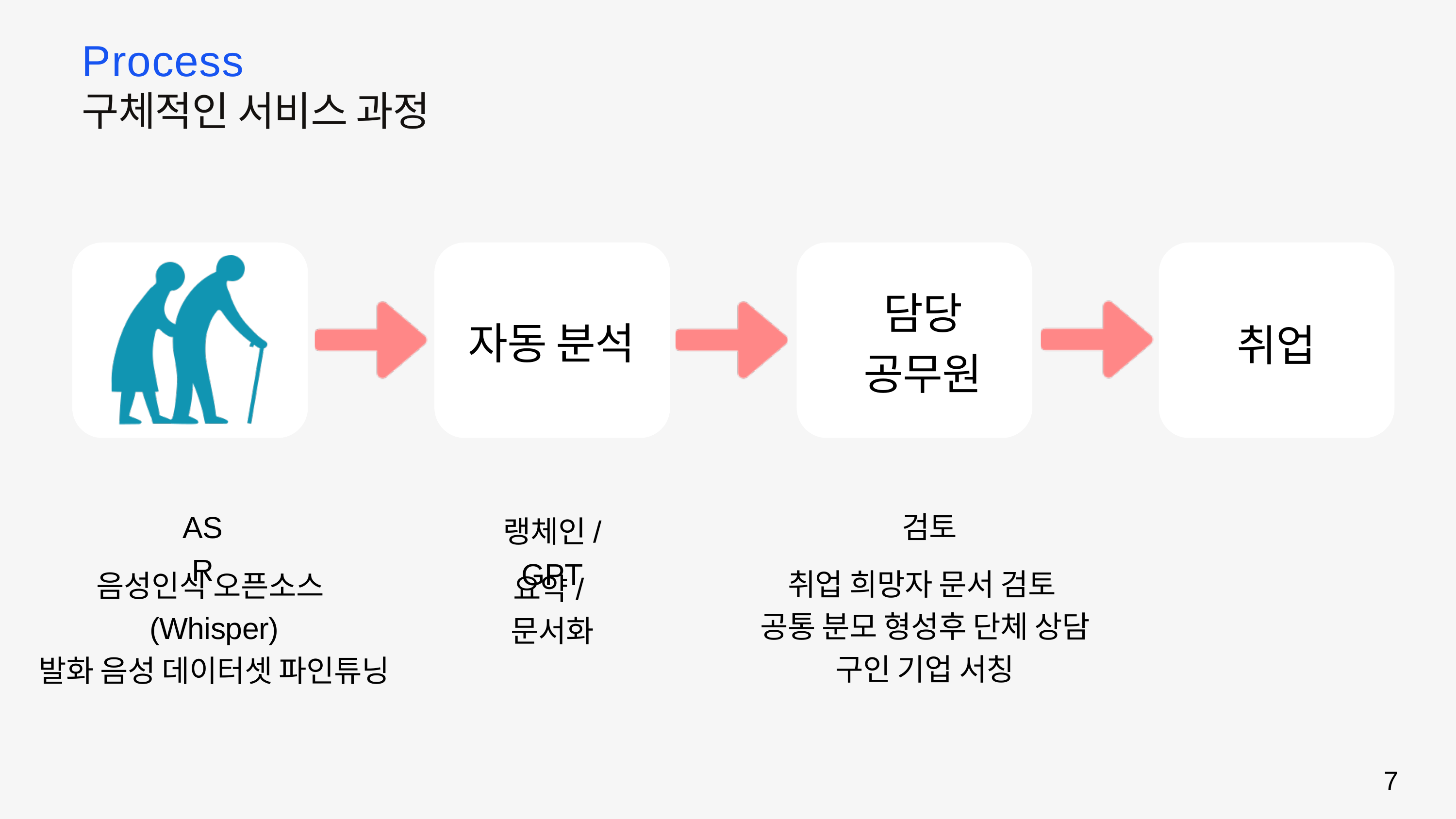

Process
구체적인 서비스 과정

담당
공무원

자동 분석
취업
ASR
검토
랭체인/GPT
취업 희망자 문서 검토
공통 분모 형성후 단체 상담
구인 기업 서칭
음성인식 오픈소스(Whisper)
발화 음성 데이터셋 파인튜닝
요약/문서화
7